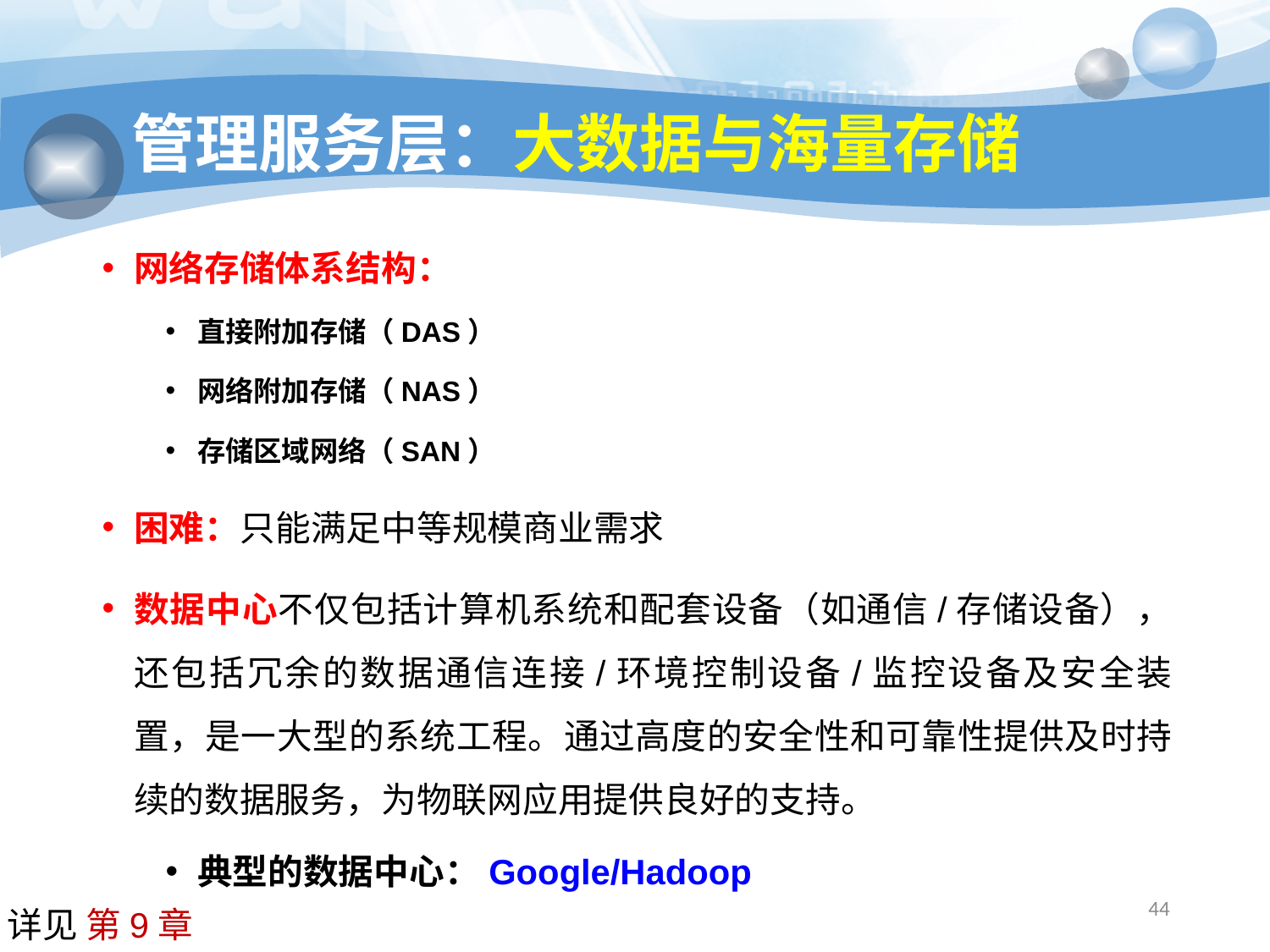

# 管理服务层：大数据与海量存储
网络存储体系结构：
直接附加存储（DAS）
网络附加存储（NAS）
存储区域网络（SAN）
困难：只能满足中等规模商业需求
数据中心不仅包括计算机系统和配套设备（如通信/存储设备），还包括冗余的数据通信连接/环境控制设备/监控设备及安全装置，是一大型的系统工程。通过高度的安全性和可靠性提供及时持续的数据服务，为物联网应用提供良好的支持。
典型的数据中心：Google/Hadoop

44
详见 第9章